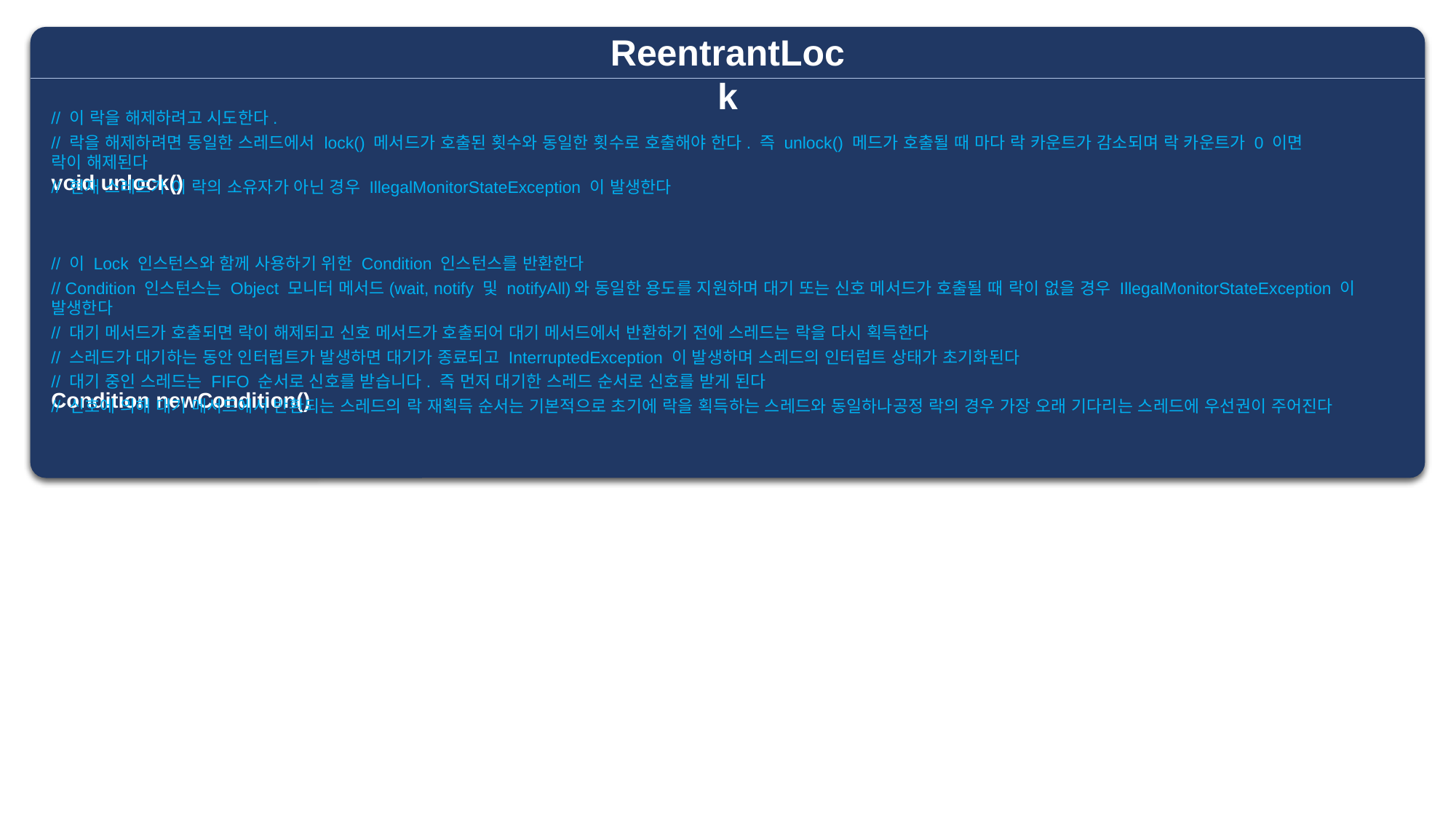

ReentrantLock

void unlock()

Condition newCondition()
// 이 락을 해제하려고 시도한다.
// 락을 해제하려면 동일한 스레드에서 lock() 메서드가 호출된 횟수와 동일한 횟수로 호출해야 한다. 즉 unlock() 메드가 호출될 때 마다 락 카운트가 감소되며 락 카운트가 0 이면 락이 해제된다
// 현재 스레드가 이 락의 소유자가 아닌 경우 IllegalMonitorStateException 이 발생한다
// 이 Lock 인스턴스와 함께 사용하기 위한 Condition 인스턴스를 반환한다
// Condition 인스턴스는 Object 모니터 메서드(wait, notify 및 notifyAll)와 동일한 용도를 지원하며 대기 또는 신호 메서드가 호출될 때 락이 없을 경우 IllegalMonitorStateException 이 발생한다
// 대기 메서드가 호출되면 락이 해제되고 신호 메서드가 호출되어 대기 메서드에서 반환하기 전에 스레드는 락을 다시 획득한다
// 스레드가 대기하는 동안 인터럽트가 발생하면 대기가 종료되고 InterruptedException 이 발생하며 스레드의 인터럽트 상태가 초기화된다
// 대기 중인 스레드는 FIFO 순서로 신호를 받습니다. 즉 먼저 대기한 스레드 순서로 신호를 받게 된다
// 신호에 의해 대기 메서드에서 반환되는 스레드의 락 재획득 순서는 기본적으로 초기에 락을 획득하는 스레드와 동일하나공정 락의 경우 가장 오래 기다리는 스레드에 우선권이 주어진다